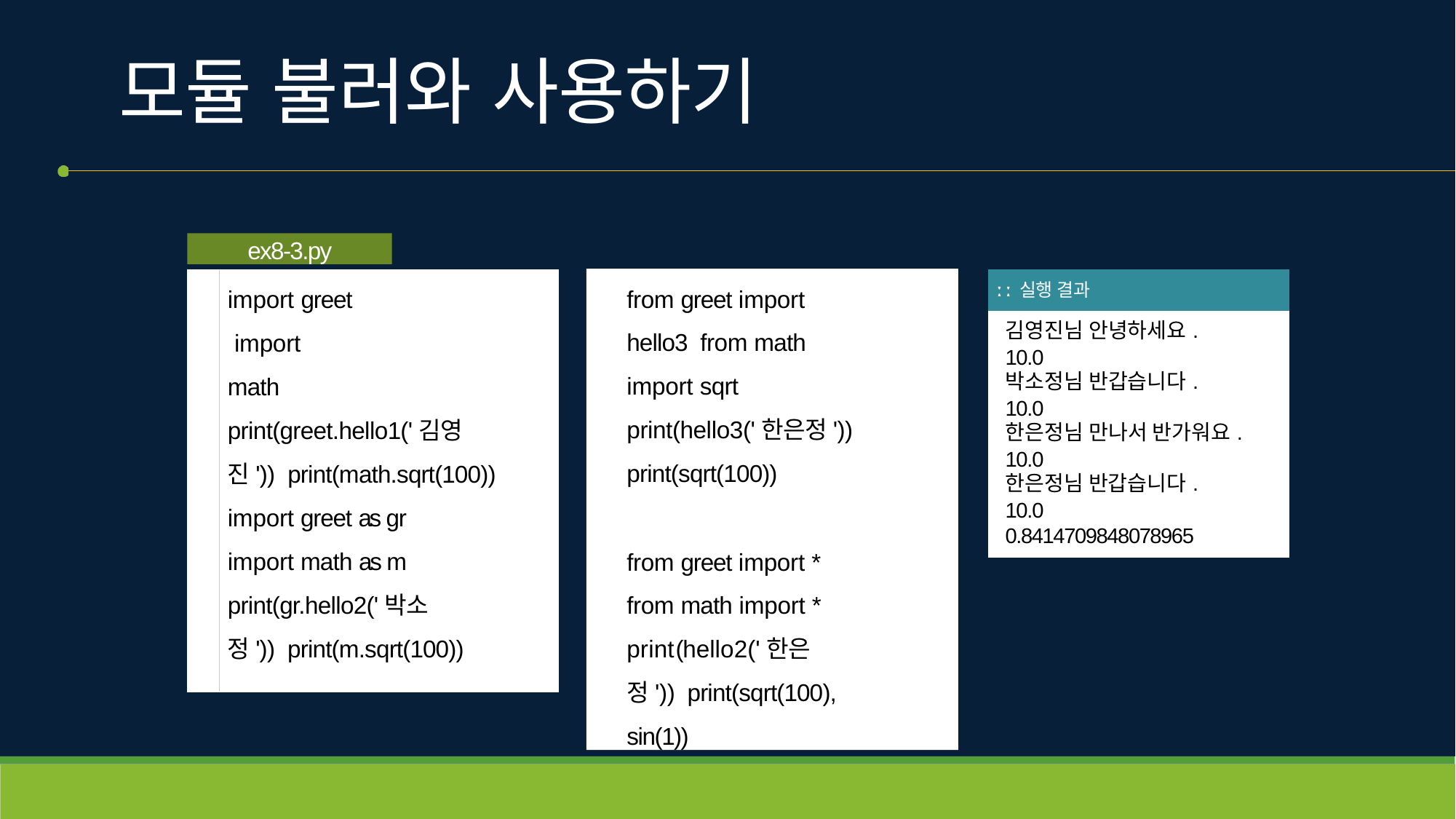

# 모듈 불러와 사용하기

ex8-3.py
import greet  import math
print(greet.hello1('김영진'))  print(math.sqrt(100))
from greet import hello3  from math import sqrt  print(hello3('한은정'))  print(sqrt(100))

from greet import *  from math import *  print(hello2('한은정'))  print(sqrt(100), sin(1))

| ː ː 실행 결과 |
| --- |
| 김영진님 안녕하세요. 10.0 박소정님 반갑습니다. 10.0 한은정님 만나서 반가워요. 10.0 한은정님 반갑습니다. 10.0 0.8414709848078965 |

import greet as gr  import math as m  print(gr.hello2('박소정'))  print(m.sqrt(100))